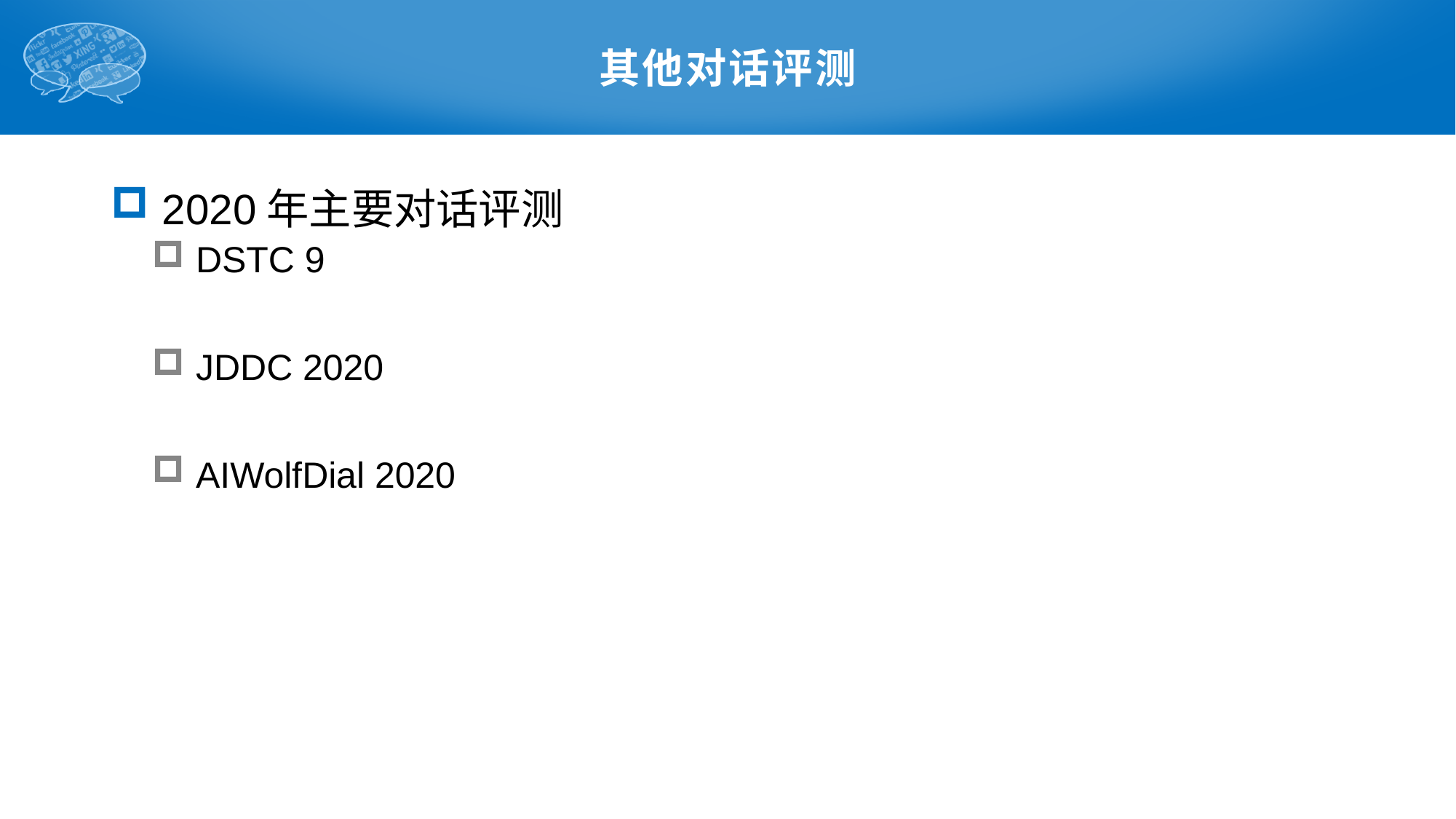

# 其他对话评测
 2020年主要对话评测
 DSTC 9

 JDDC 2020

 AIWolfDial 2020